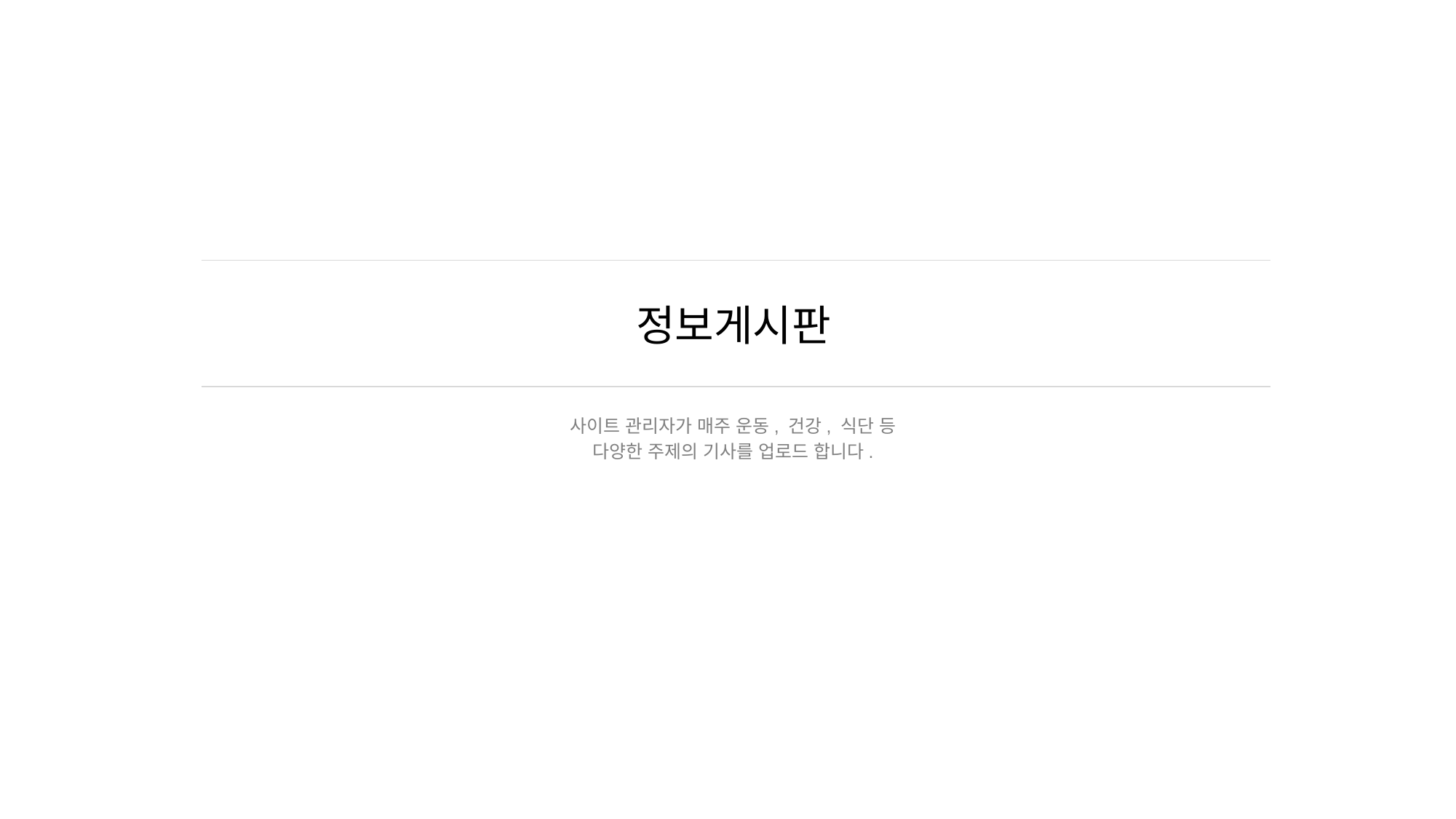

# 정보게시판
사이트 관리자가 매주 운동, 건강, 식단 등
다양한 주제의 기사를 업로드 합니다.